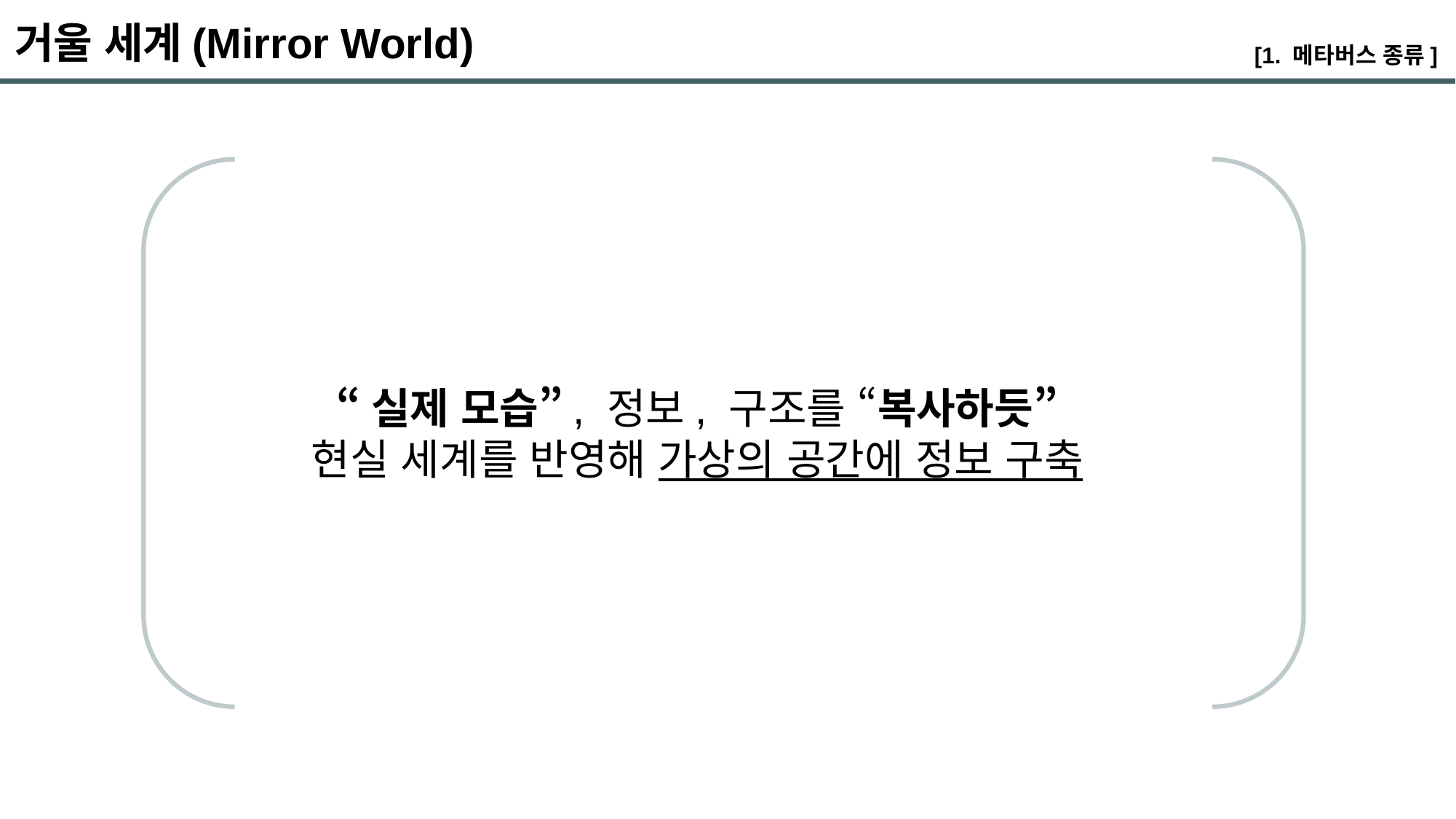

거울 세계(Mirror World)
[1. 메타버스 종류]

“실제 모습”, 정보, 구조를 “복사하듯”
현실 세계를 반영해 가상의 공간에 정보 구축